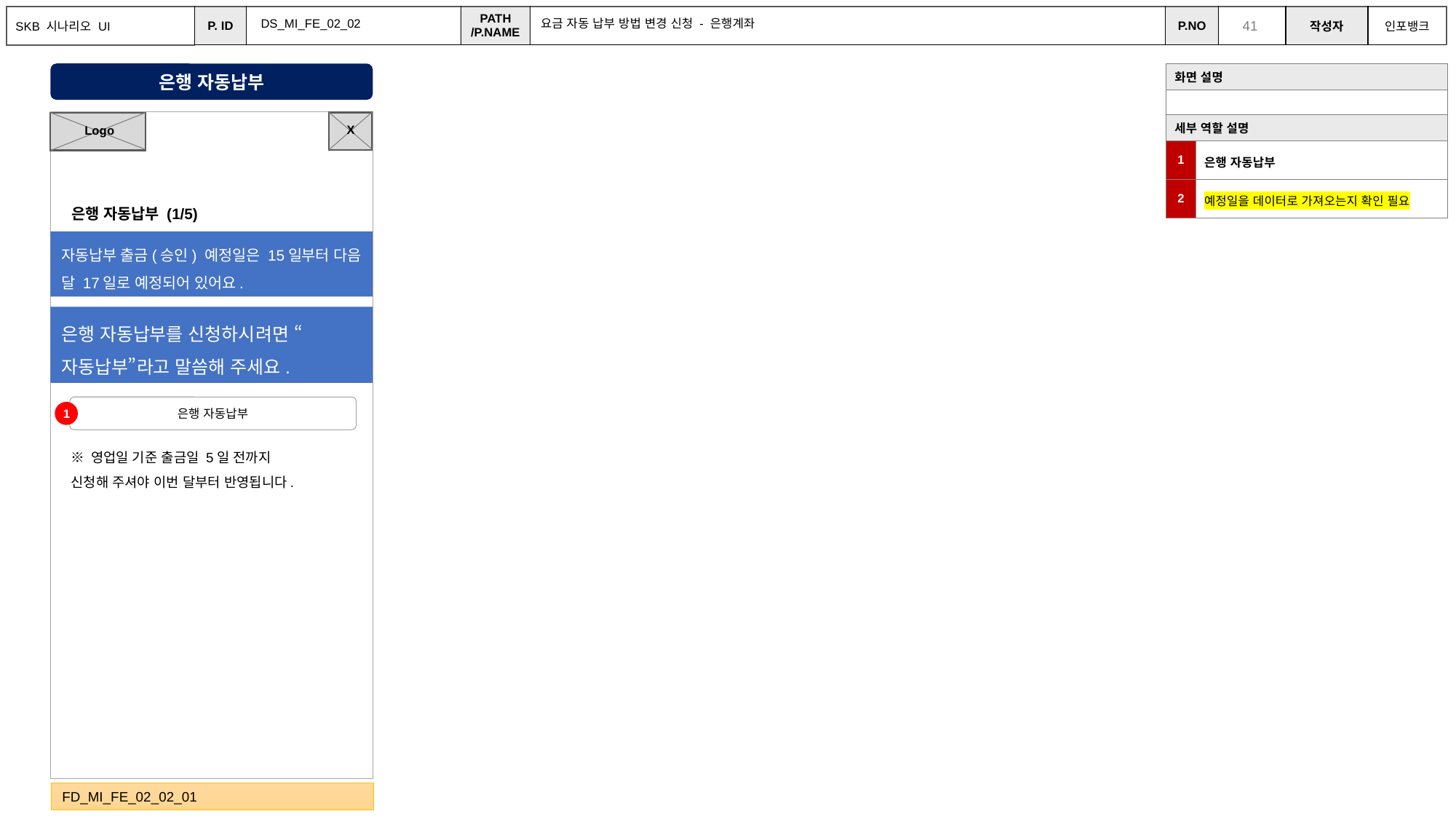

DS_MI_FE_02_02
요금 자동 납부 방법 변경 신청 - 은행계좌
은행 자동납부
| 화면 설명 |  |
| --- | --- |
|  |  |
| 세부 역할 설명 |  |
| 1 | 은행 자동납부 |
| 2 | 예정일을 데이터로 가져오는지 확인 필요 |

X

Logo
은행 자동납부 (1/5)
자동납부 출금(승인) 예정일은 15일부터 다음 달 17일로 예정되어 있어요.
은행 자동납부를 신청하시려면 “자동납부”라고 말씀해 주세요.

은행 자동납부
1
※ 영업일 기준 출금일 5일 전까지
신청해 주셔야 이번 달부터 반영됩니다.
FD_MI_FE_02_02_01